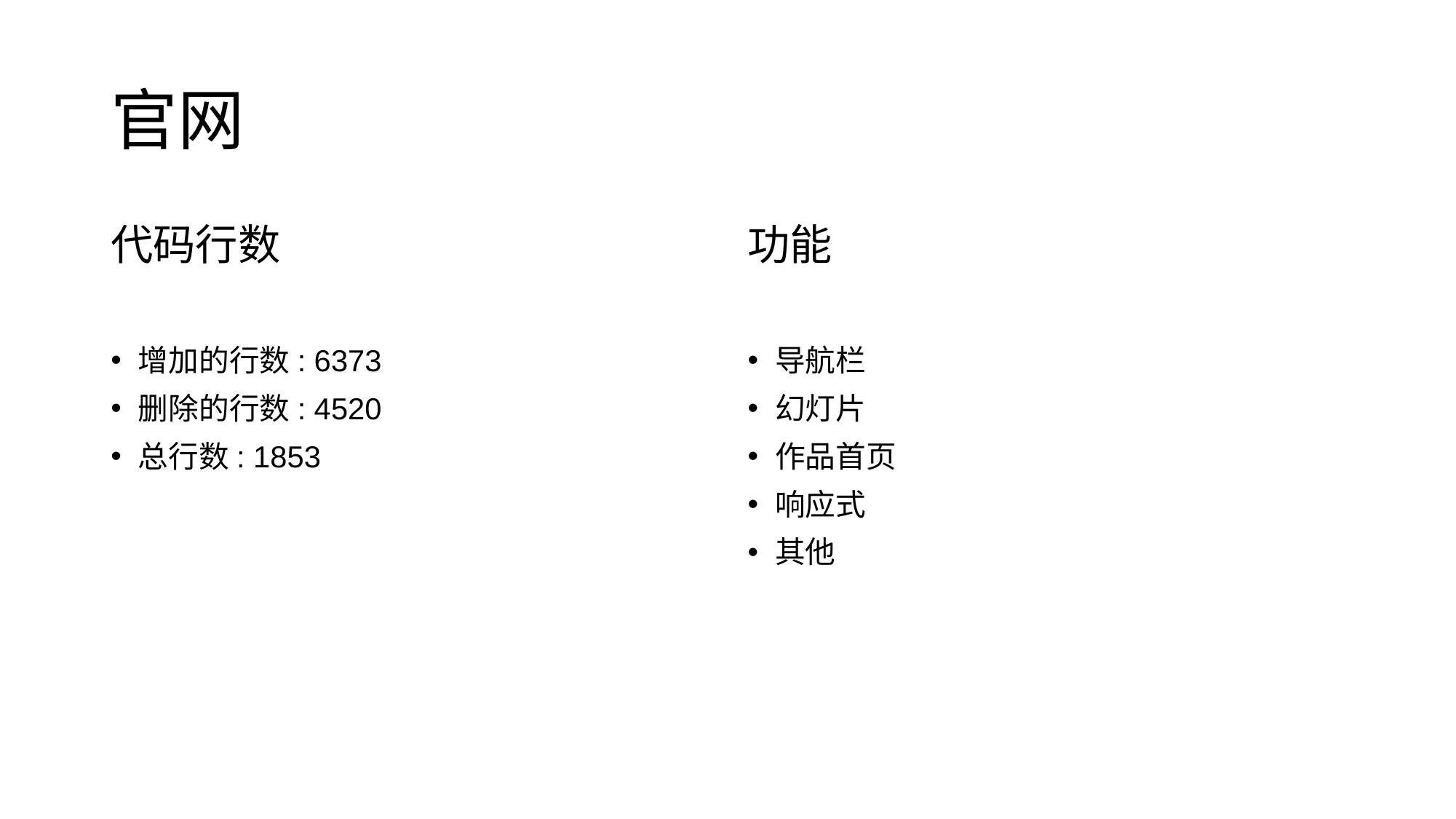

# 官网
代码行数

增加的行数: 6373
删除的行数: 4520
总行数: 1853
功能

导航栏
幻灯片
作品首页
响应式
其他